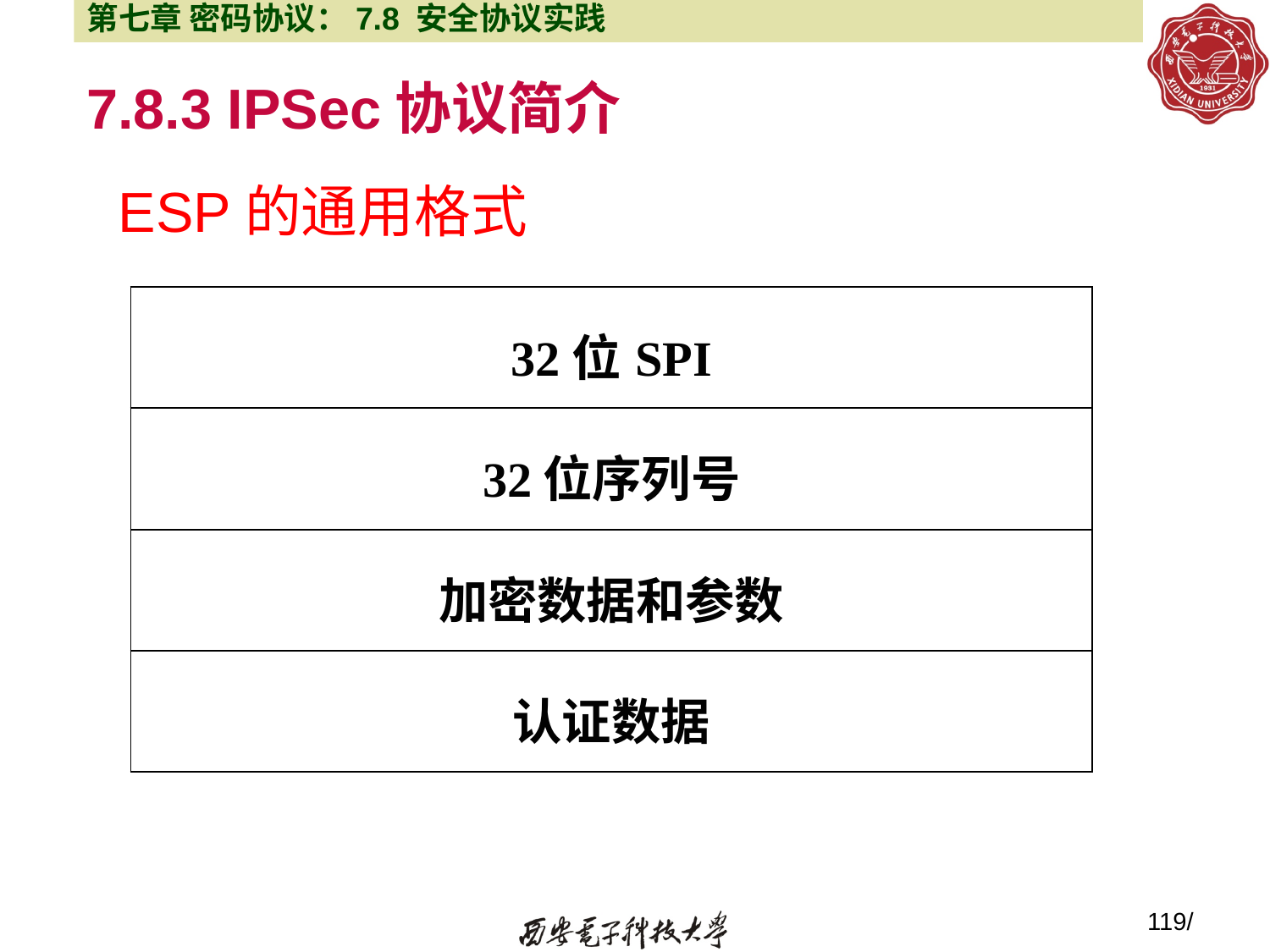

第七章 密码协议：7.8 安全协议实践
7.8.3 IPSec协议简介
ESP的通用格式
| 32位SPI |
| --- |
| 32位序列号 |
| 加密数据和参数 |
| 认证数据 |

119/